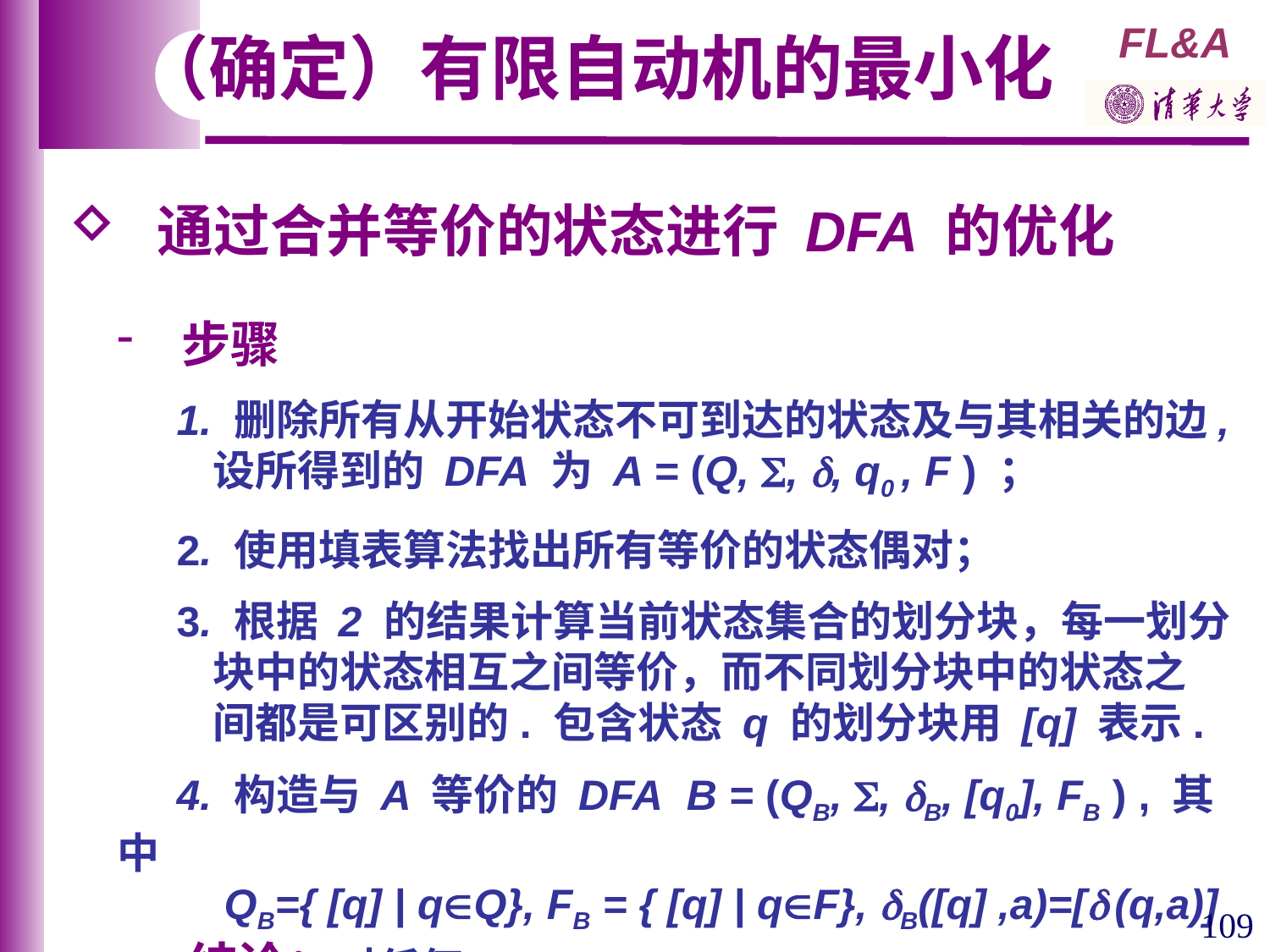

（确定）有限自动机的最小化
  通过合并等价的状态进行 DFA 的优化
  步骤

     1. 删除所有从开始状态不可到达的状态及与其相关的边,
         设所得到的 DFA 为 A = (Q, Σ, δ, q0 , F ) ；

     2. 使用填表算法找出所有等价的状态偶对；

     3. 根据 2 的结果计算当前状态集合的划分块，每一划分
         块中的状态相互之间等价，而不同划分块中的状态之
         间都是可区别的. 包含状态 q 的划分块用 [q] 表示.

     4. 构造与 A 等价的 DFA  B = (QB, Σ, δB, [q0], FB ) , 其中
         QB={ [q] | q∈Q}, FB = { [q] | q∈F}, δB([q] ,a)=[δ (q,a)]
 结论：对任何 w∈Σ*,  δ′B([q0], w)∈FB, iff δ′ (q0, w)∈F
109